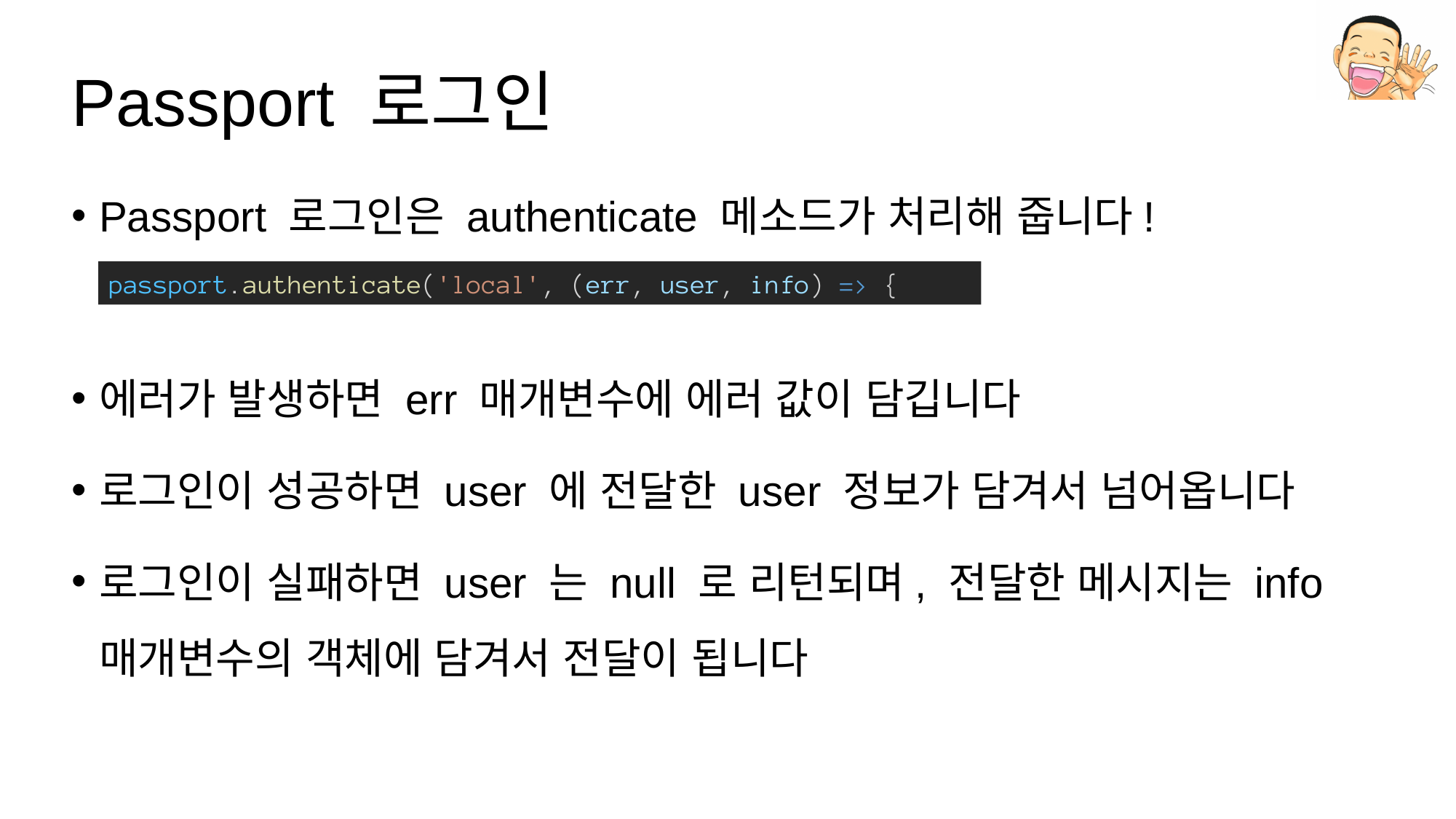

# Passport 로그인
Passport 로그인은 authenticate 메소드가 처리해 줍니다!

에러가 발생하면 err 매개변수에 에러 값이 담깁니다
로그인이 성공하면 user 에 전달한 user 정보가 담겨서 넘어옵니다
로그인이 실패하면 user 는 null 로 리턴되며, 전달한 메시지는 info 매개변수의 객체에 담겨서 전달이 됩니다
passport.authenticate('local', (err, user, info) => {